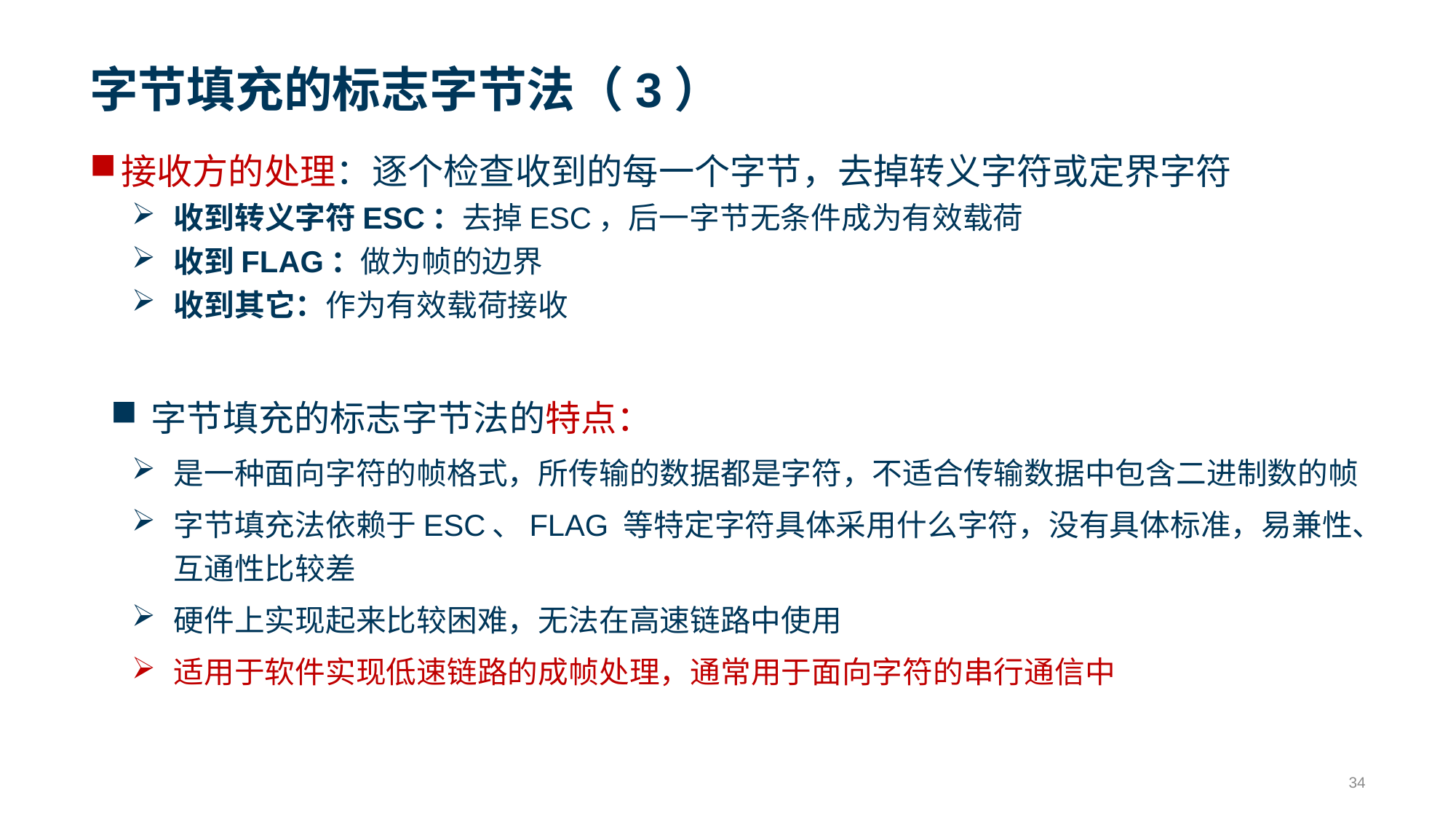

# 字节填充的标志字节法（3）
接收方的处理：逐个检查收到的每一个字节，去掉转义字符或定界字符
收到转义字符ESC：去掉ESC，后一字节无条件成为有效载荷
收到FLAG：做为帧的边界
收到其它：作为有效载荷接收

字节填充的标志字节法的特点：
是一种面向字符的帧格式，所传输的数据都是字符，不适合传输数据中包含二进制数的帧
字节填充法依赖于ESC、FLAG 等特定字符具体采用什么字符，没有具体标准，易兼性、互通性比较差
硬件上实现起来比较困难，无法在高速链路中使用
适用于软件实现低速链路的成帧处理，通常用于面向字符的串行通信中

34